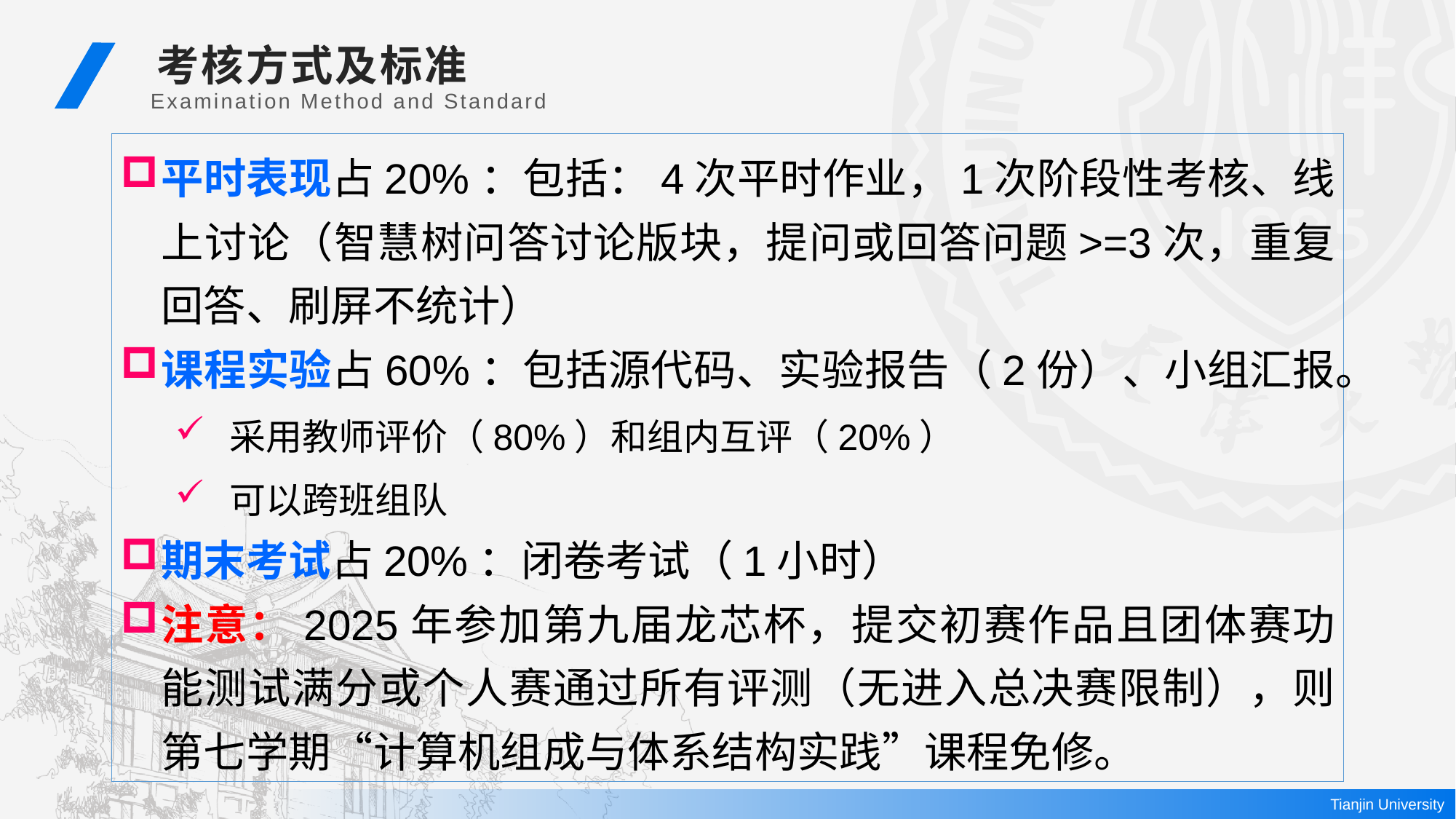

考核方式及标准
   Examination Method and Standard
平时表现占20%：包括：4次平时作业，1次阶段性考核、线上讨论（智慧树问答讨论版块，提问或回答问题>=3次，重复回答、刷屏不统计）
课程实验占60%：包括源代码、实验报告（2份）、小组汇报。
采用教师评价（80%）和组内互评（20%）
可以跨班组队
期末考试占20%：闭卷考试（1小时）
注意：2025年参加第九届龙芯杯，提交初赛作品且团体赛功能测试满分或个人赛通过所有评测（无进入总决赛限制），则第七学期“计算机组成与体系结构实践”课程免修。